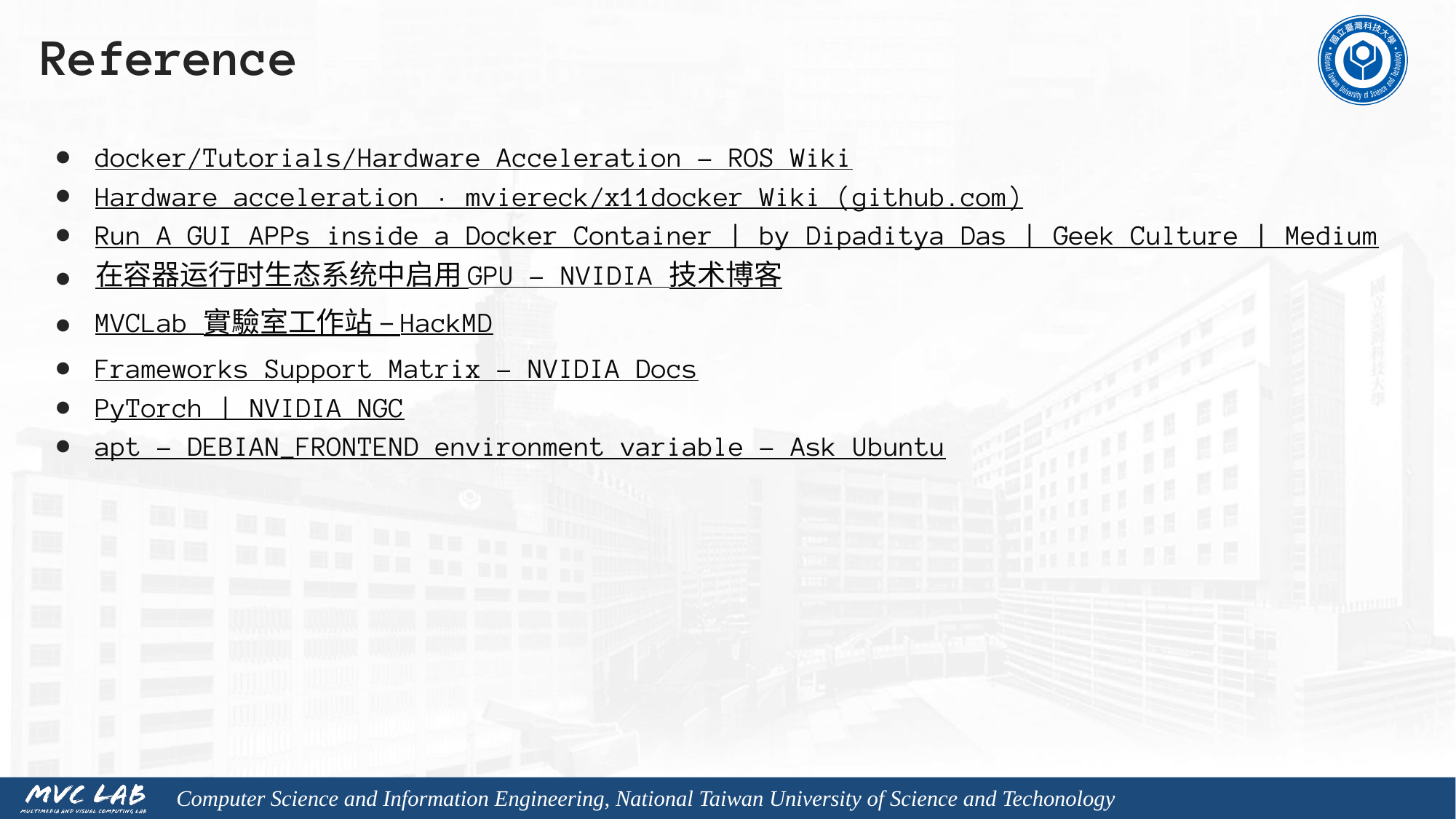

# Reference
docker/Tutorials/Hardware Acceleration - ROS Wiki
Hardware acceleration · mviereck/x11docker Wiki (github.com)
Run A GUI APPs inside a Docker Container | by Dipaditya Das | Geek Culture | Medium
在容器运行时生态系统中启用 GPU - NVIDIA 技术博客
MVCLab 實驗室工作站 – HackMD
Frameworks Support Matrix - NVIDIA Docs
PyTorch | NVIDIA NGC
apt - DEBIAN_FRONTEND environment variable - Ask Ubuntu